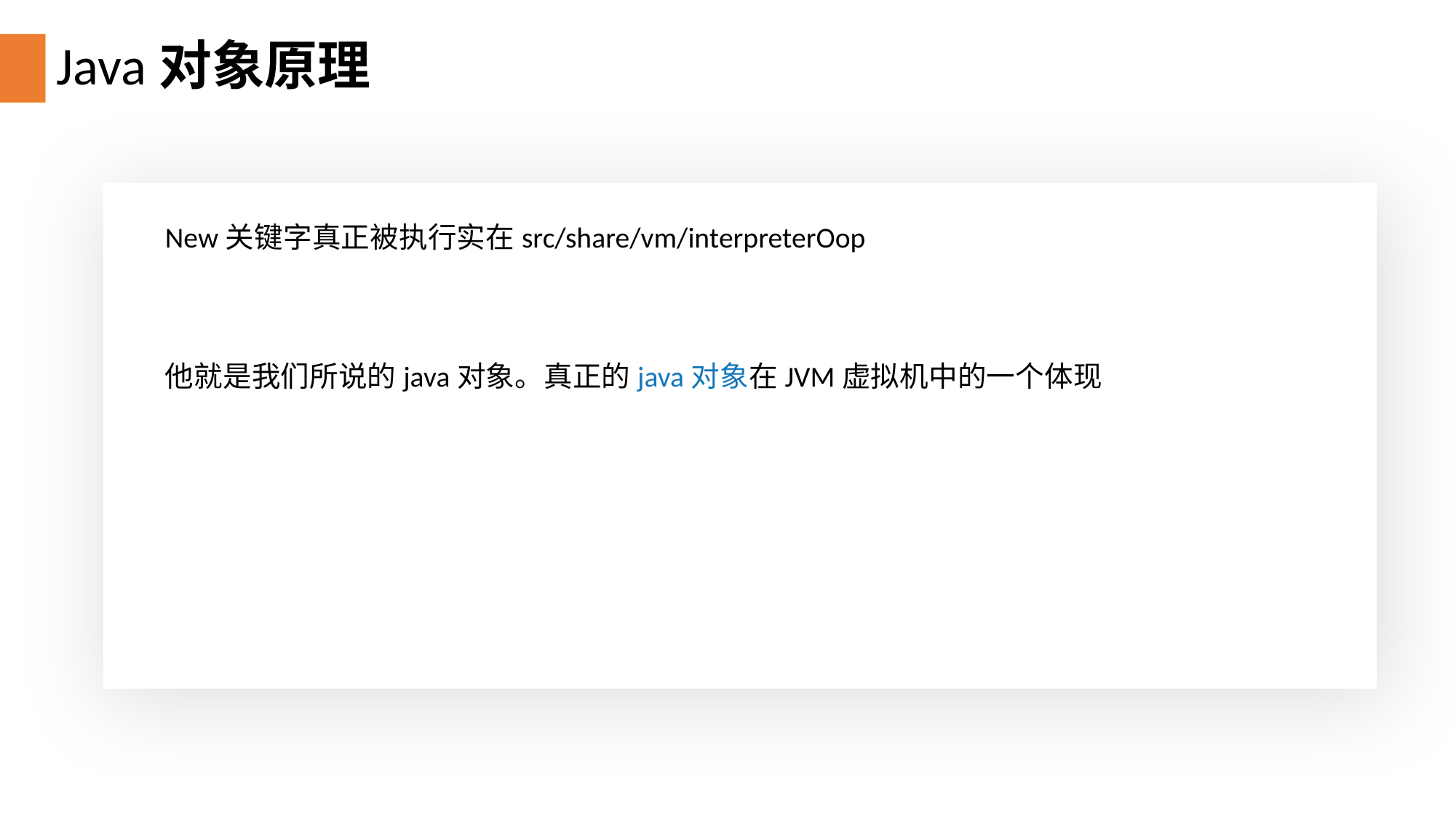

# Java对象原理

New关键字真正被执行实在src/share/vm/interpreterOop

他就是我们所说的java对象。真正的java对象在JVM虚拟机中的一个体现